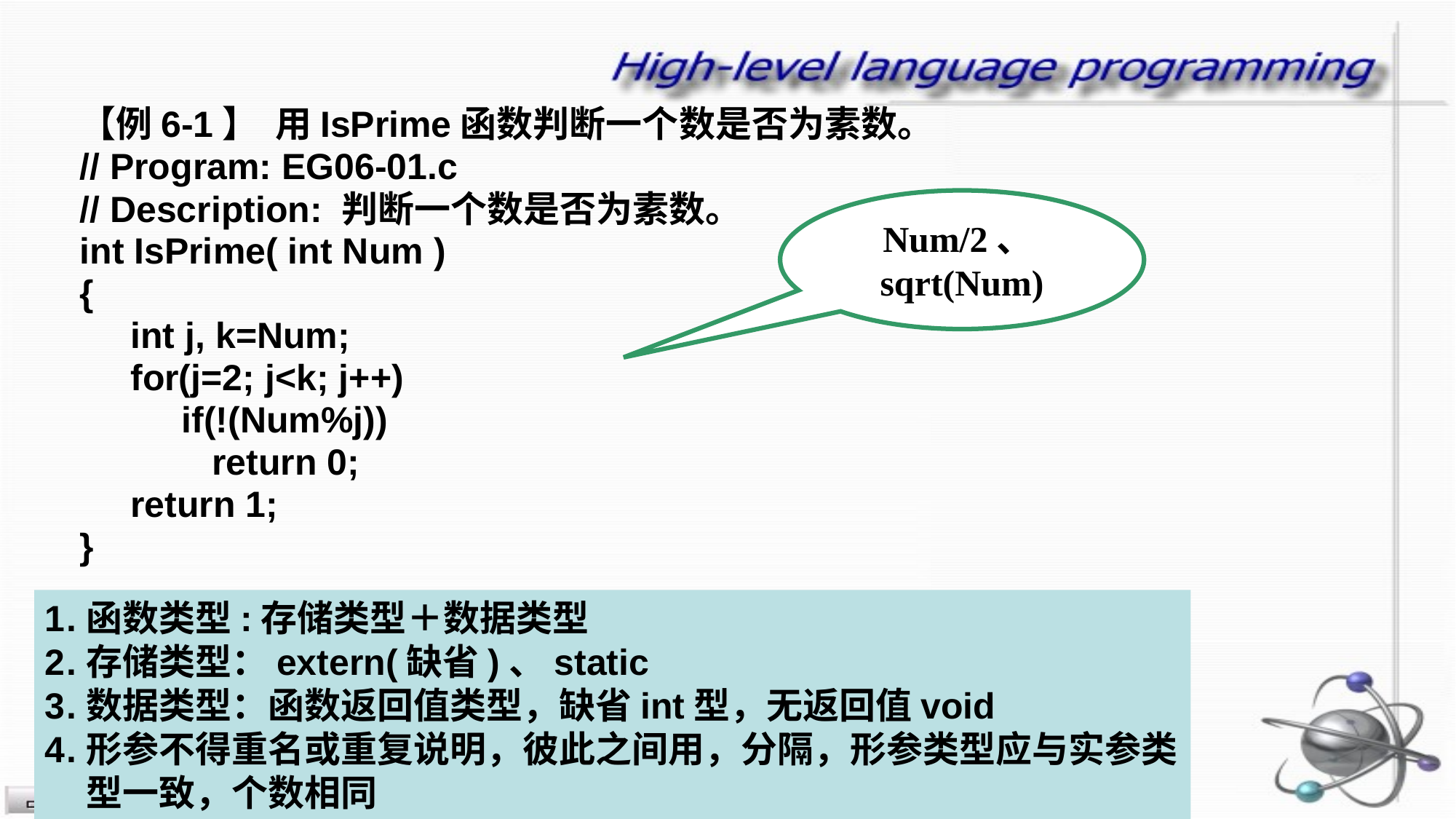

【例6-1】  用IsPrime函数判断一个数是否为素数。
// Program: EG06-01.c
// Description: 判断一个数是否为素数。
int IsPrime( int Num )
{
     int j, k=Num;
     for(j=2; j<k; j++)
          if(!(Num%j))
             return 0;
     return 1;
}
Num/2、  sqrt(Num)
函数类型:存储类型＋数据类型
存储类型：extern(缺省)、static
数据类型：函数返回值类型，缺省int型，无返回值void
形参不得重名或重复说明，彼此之间用，分隔，形参类型应与实参类型一致，个数相同